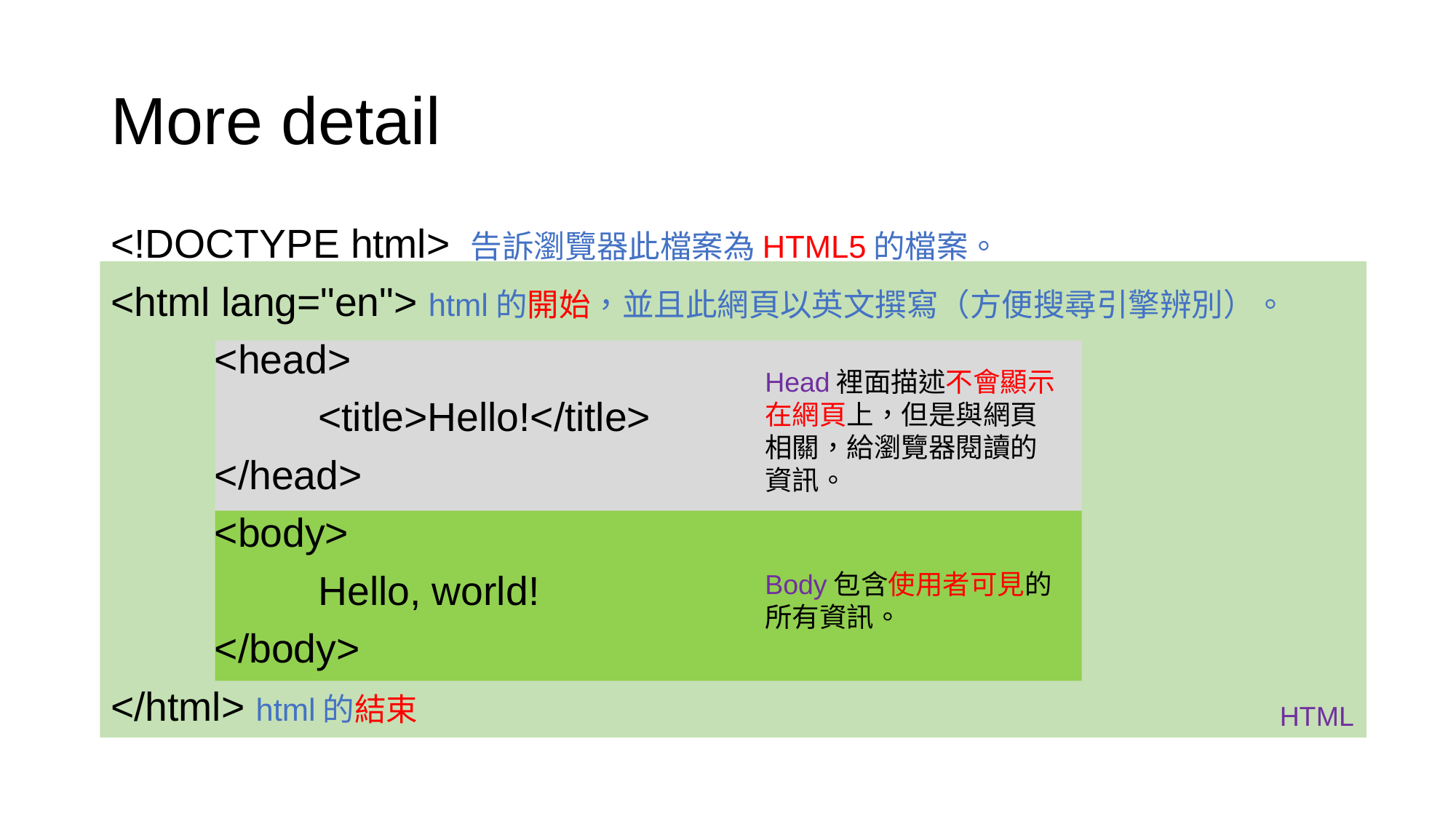

# More detail
<!DOCTYPE html> 告訴瀏覽器此檔案為HTML5的檔案。
<html lang="en"> html的開始，並且此網頁以英文撰寫（方便搜尋引擎辨別）。
	<head>
		<title>Hello!</title>
	</head>
	<body>
		Hello, world!
	</body>
</html> html的結束

Head裡面描述不會顯示在網頁上，但是與網頁相關，給瀏覽器閱讀的資訊。
Body包含使用者可見的所有資訊。
HTML